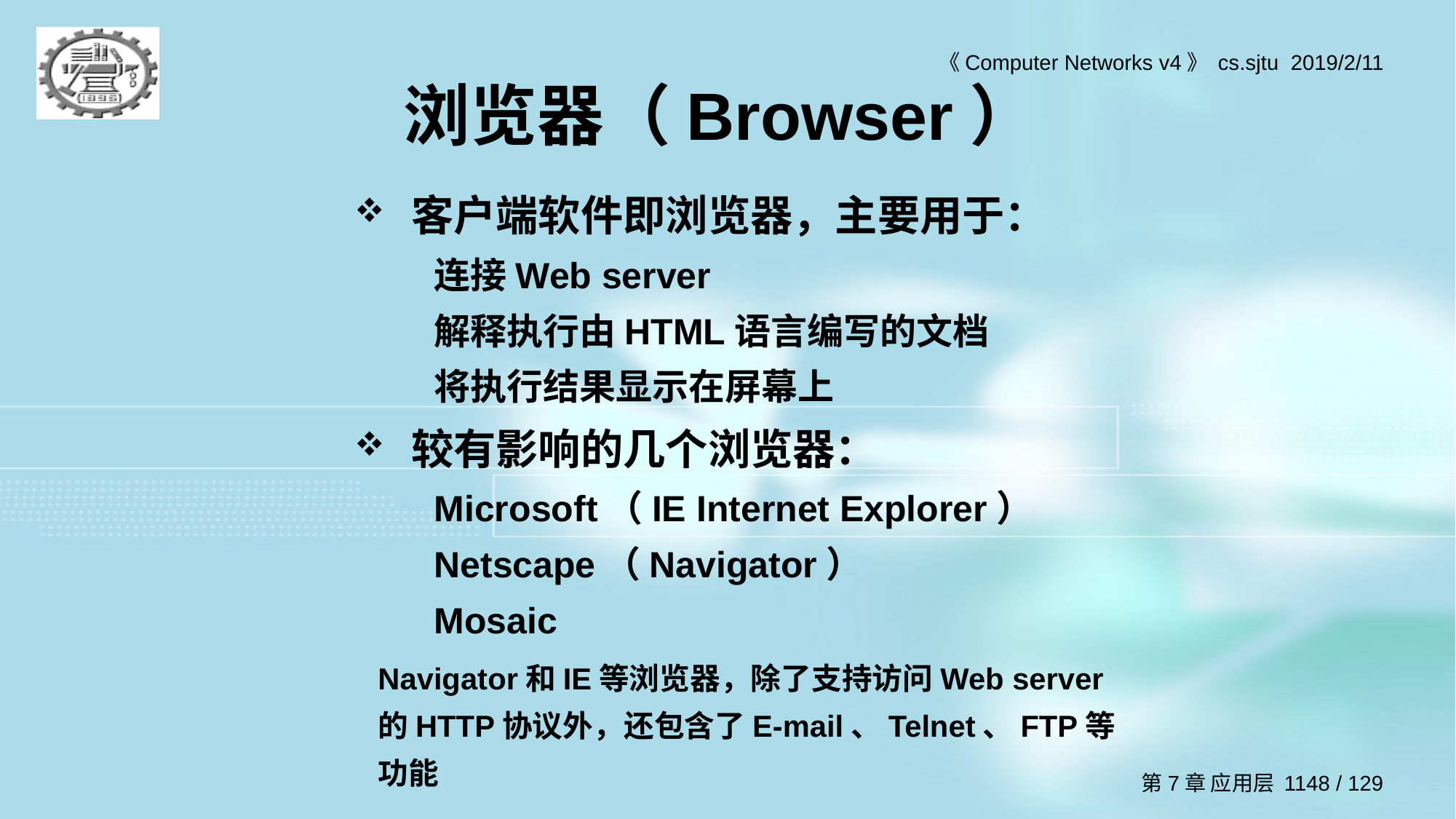

# 浏览器（Browser）
客户端软件即浏览器，主要用于：
连接Web server
解释执行由HTML语言编写的文档
将执行结果显示在屏幕上
较有影响的几个浏览器：
Microsoft（IE Internet Explorer）
Netscape（Navigator）
Mosaic
Navigator和IE等浏览器，除了支持访问Web server 的HTTP协议外，还包含了E-mail、Telnet、FTP等功能